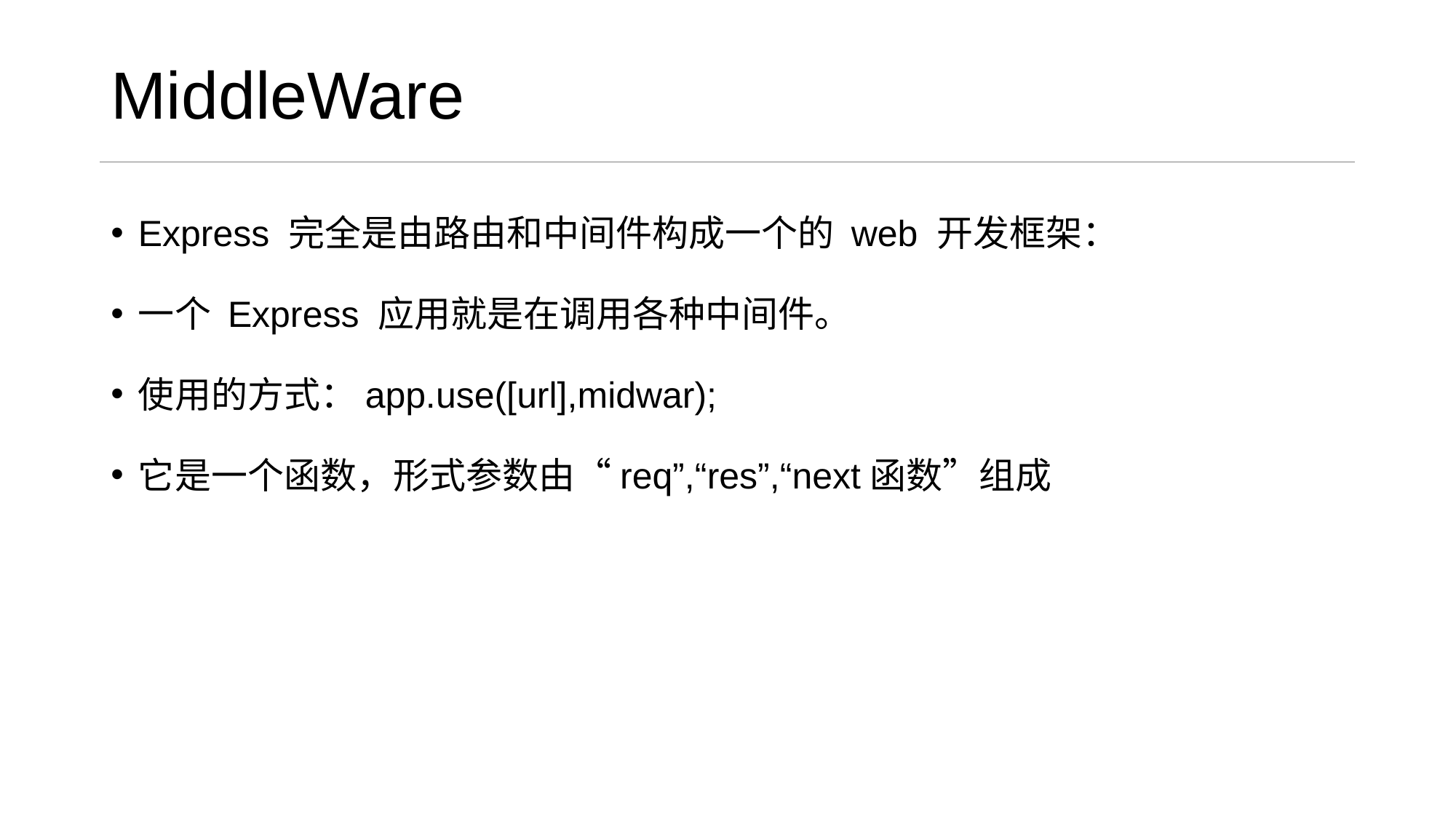

# MiddleWare
Express 完全是由路由和中间件构成一个的 web 开发框架：
一个 Express 应用就是在调用各种中间件。
使用的方式：app.use([url],midwar);
它是一个函数，形式参数由“req”,“res”,“next函数”组成